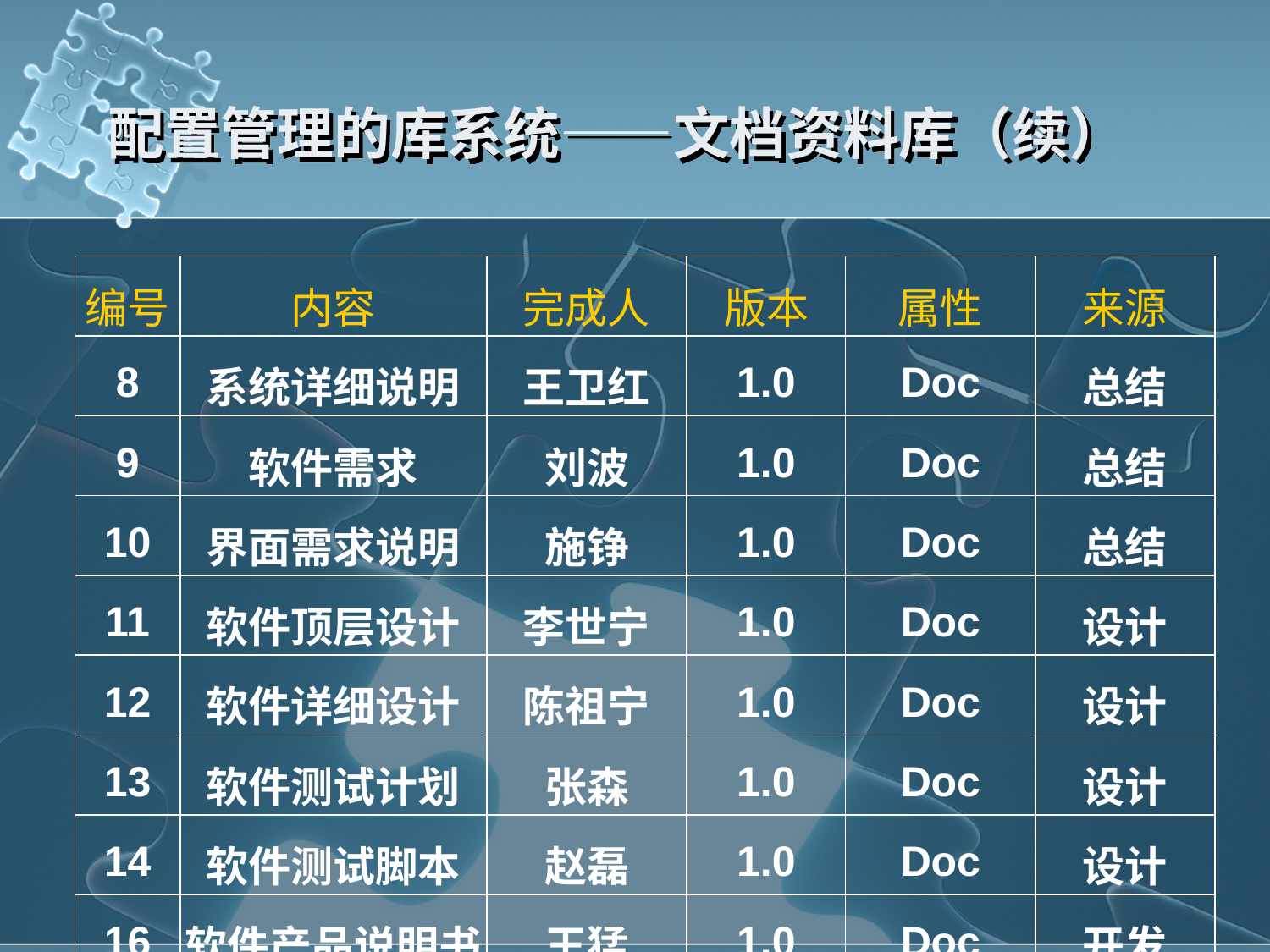

# 配置管理的库系统——文档资料库（续）
| 编号 | 内容 | 完成人 | 版本 | 属性 | 来源 |
| --- | --- | --- | --- | --- | --- |
| 8 | 系统详细说明 | 王卫红 | 1.0 | Doc | 总结 |
| 9 | 软件需求 | 刘波 | 1.0 | Doc | 总结 |
| 10 | 界面需求说明 | 施铮 | 1.0 | Doc | 总结 |
| 11 | 软件顶层设计 | 李世宁 | 1.0 | Doc | 设计 |
| 12 | 软件详细设计 | 陈祖宁 | 1.0 | Doc | 设计 |
| 13 | 软件测试计划 | 张森 | 1.0 | Doc | 设计 |
| 14 | 软件测试脚本 | 赵磊 | 1.0 | Doc | 设计 |
| 16 | 软件产品说明书 | 王猛 | 1.0 | Doc | 开发 |
| 18 | 用户文档 | 王卫红 | 1.0 | Doc | 开发 |